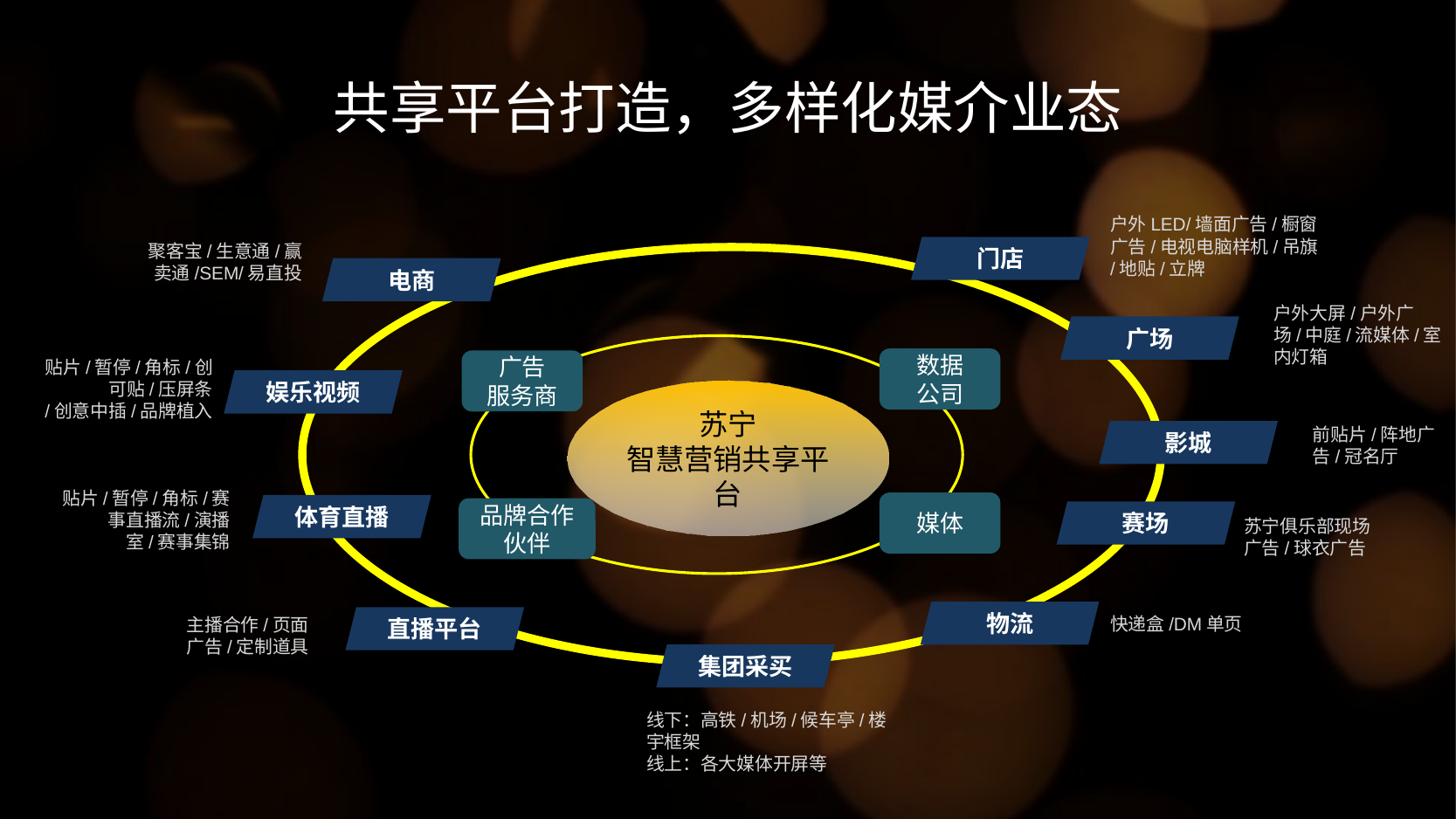

# 共享平台打造，多样化媒介业态
户外LED/墙面广告/橱窗广告/电视电脑样机/吊旗/地贴/立牌
聚客宝/生意通/赢卖通/SEM/易直投
门店

电商
户外大屏/户外广场/中庭/流媒体/室内灯箱
广场

数据
公司
贴片/暂停/角标/创可贴/压屏条
/创意中插/品牌植入
广告
服务商
娱乐视频
苏宁
智慧营销共享平台
前贴片/阵地广告/冠名厅
影城
贴片/暂停/角标/赛事直播流/演播室/赛事集锦
媒体
体育直播
品牌合作伙伴
赛场
苏宁俱乐部现场广告/球衣广告
物流
直播平台
快递盒/DM单页
主播合作/页面广告/定制道具
集团采买
线下：高铁/机场/候车亭/楼宇框架
线上：各大媒体开屏等